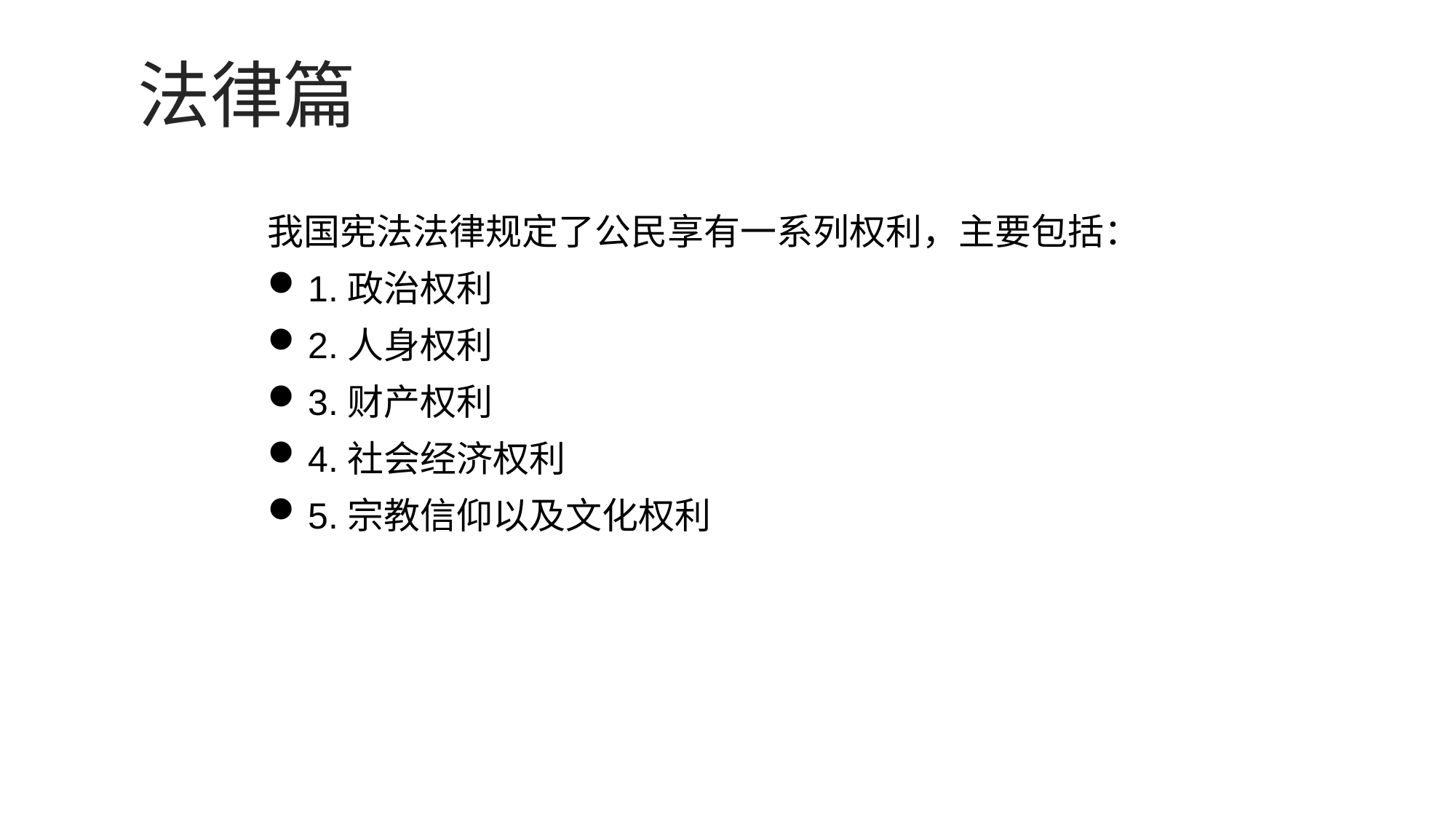

法律篇
我国宪法法律规定了公民享有一系列权利，主要包括：
1.政治权利
2.人身权利
3.财产权利
4.社会经济权利
5.宗教信仰以及文化权利